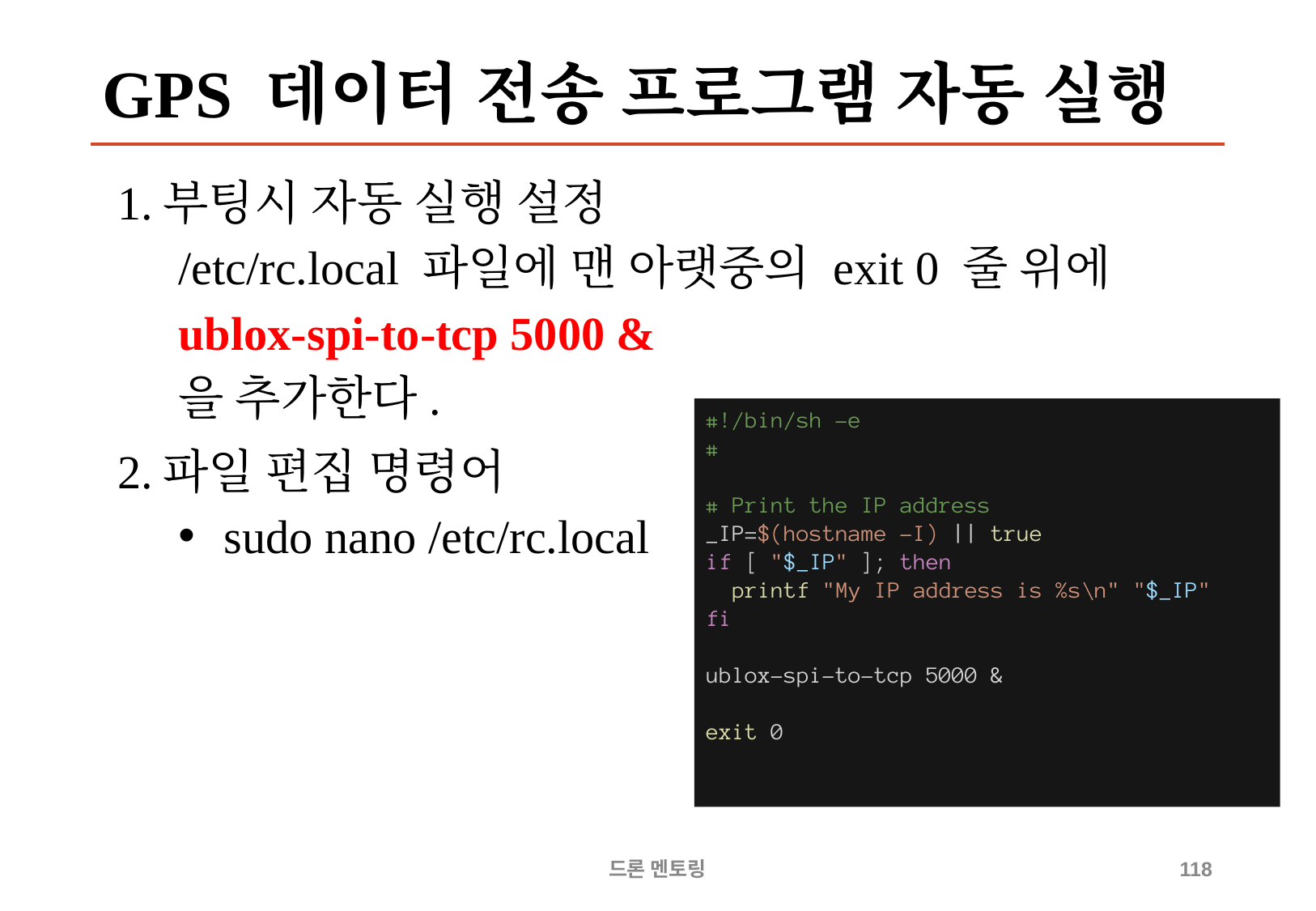

# GPS 데이터 전송 프로그램 자동 실행
부팅시 자동 실행 설정
/etc/rc.local 파일에 맨 아랫중의 exit 0 줄 위에
ublox-spi-to-tcp 5000 &
을 추가한다.
파일 편집 명령어
sudo nano /etc/rc.local

#!/bin/sh -e
#
# Print the IP address
_IP=$(hostname -I) || true
if [ "$_IP" ]; then
  printf "My IP address is %s\n" "$_IP"
fi
ublox-spi-to-tcp 5000 &
exit 0

드론 멘토링
118